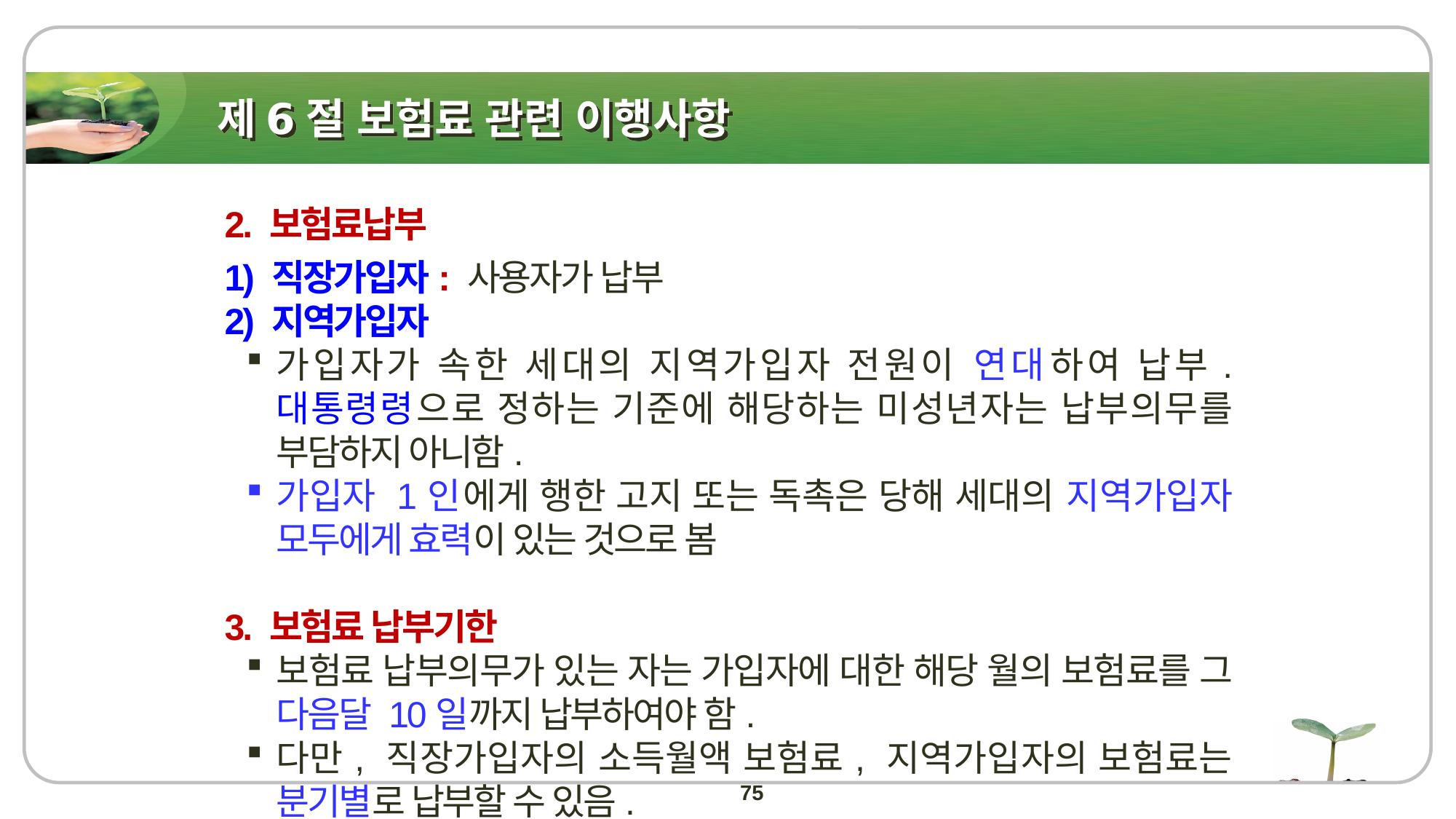

# 제6절 보험료 관련 이행사항
2. 보험료납부
1) 직장가입자: 사용자가 납부
2) 지역가입자
가입자가 속한 세대의 지역가입자 전원이 연대하여 납부. 대통령령으로 정하는 기준에 해당하는 미성년자는 납부의무를 부담하지 아니함.
가입자 1인에게 행한 고지 또는 독촉은 당해 세대의 지역가입자 모두에게 효력이 있는 것으로 봄

3. 보험료 납부기한
보험료 납부의무가 있는 자는 가입자에 대한 해당 월의 보험료를 그 다음달 10일까지 납부하여야 함.
다만, 직장가입자의 소득월액 보험료, 지역가입자의 보험료는 분기별로 납부할 수 있음.
75